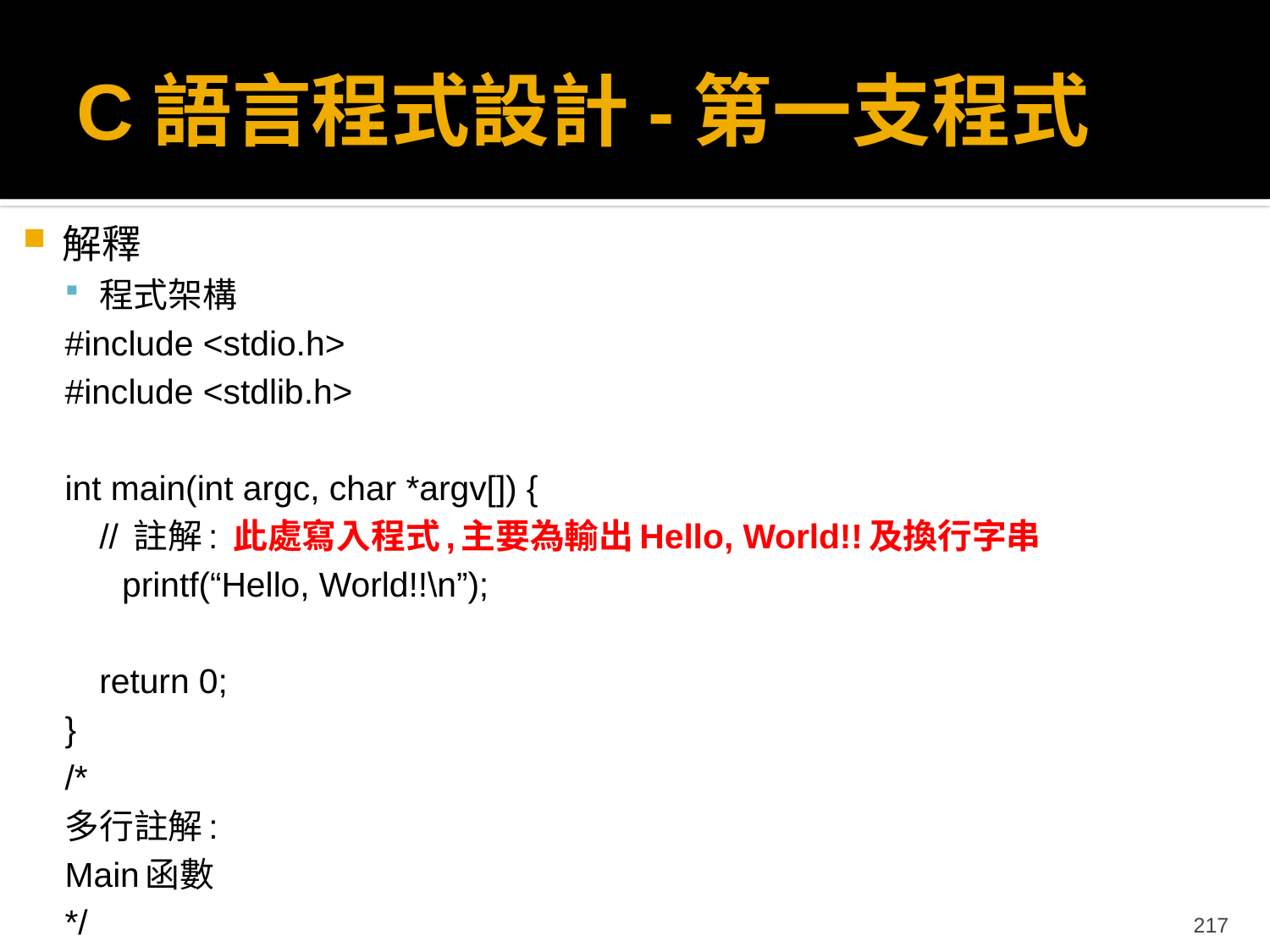

# C語言程式設計-第一支程式
解釋
程式架構
#include <stdio.h>
#include <stdlib.h>

int main(int argc, char *argv[]) {
	// 註解: 此處寫入程式,主要為輸出Hello, World!!及換行字串
      printf(“Hello, World!!\n”);

	return 0;
}
/*
多行註解:
Main函數
*/
217